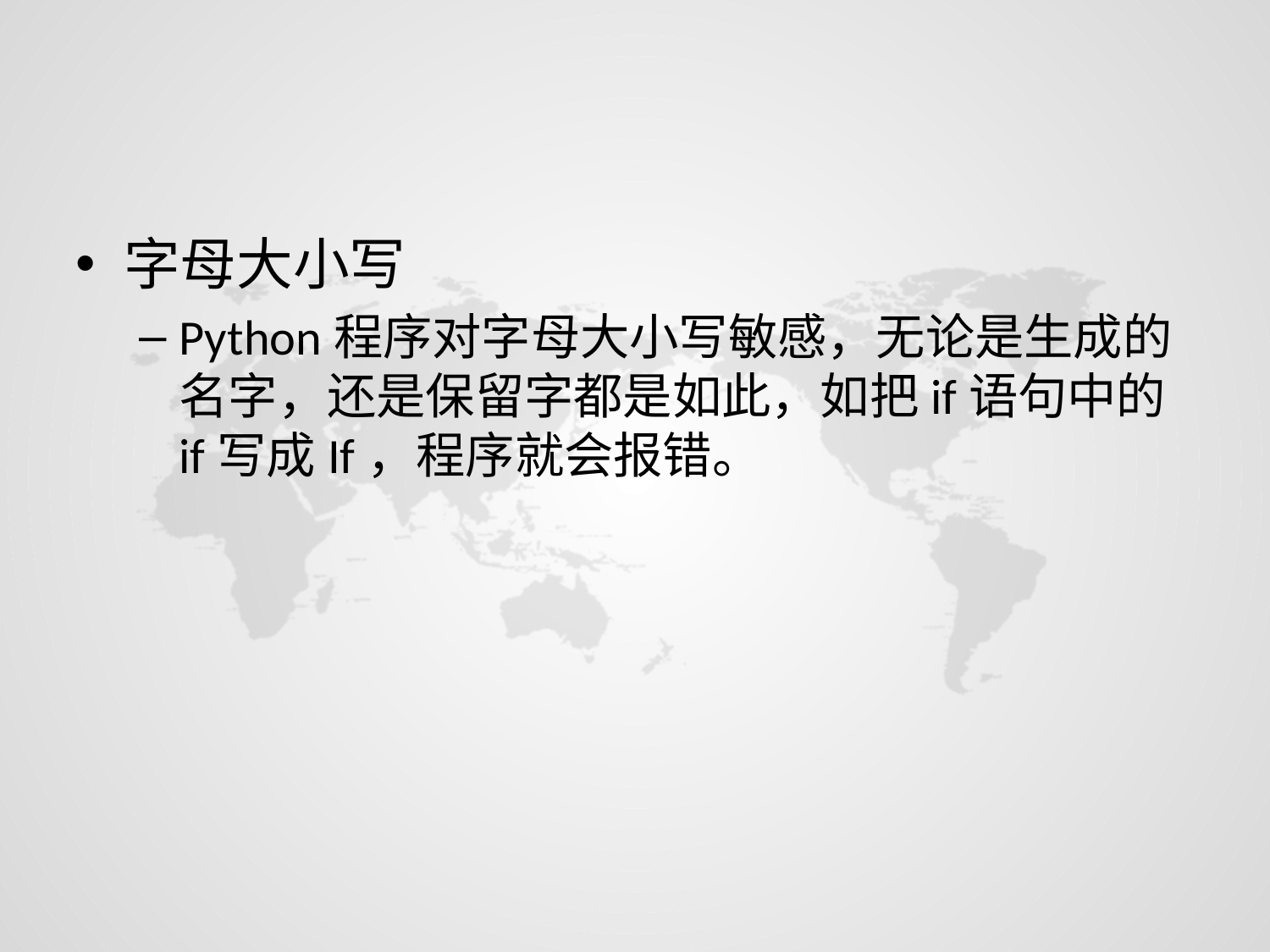

#
字母大小写
Python程序对字母大小写敏感，无论是生成的名字，还是保留字都是如此，如把if语句中的if写成If，程序就会报错。